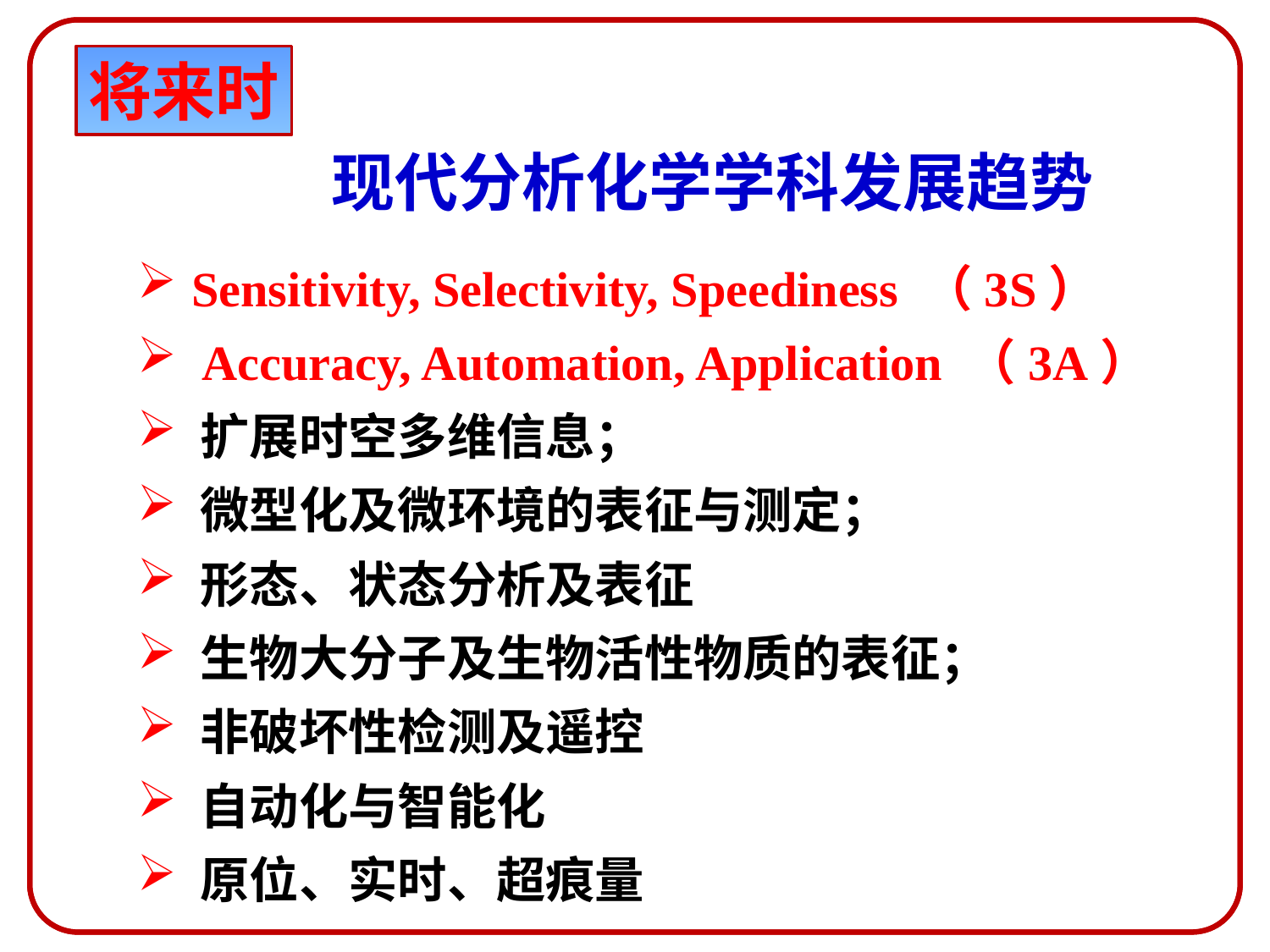

将来时
现代分析化学学科发展趋势
 Sensitivity, Selectivity, Speediness （3S）
  Accuracy, Automation, Application （3A）
 扩展时空多维信息；
 微型化及微环境的表征与测定；
 形态、状态分析及表征
 生物大分子及生物活性物质的表征；
 非破坏性检测及遥控
 自动化与智能化
 原位、实时、超痕量